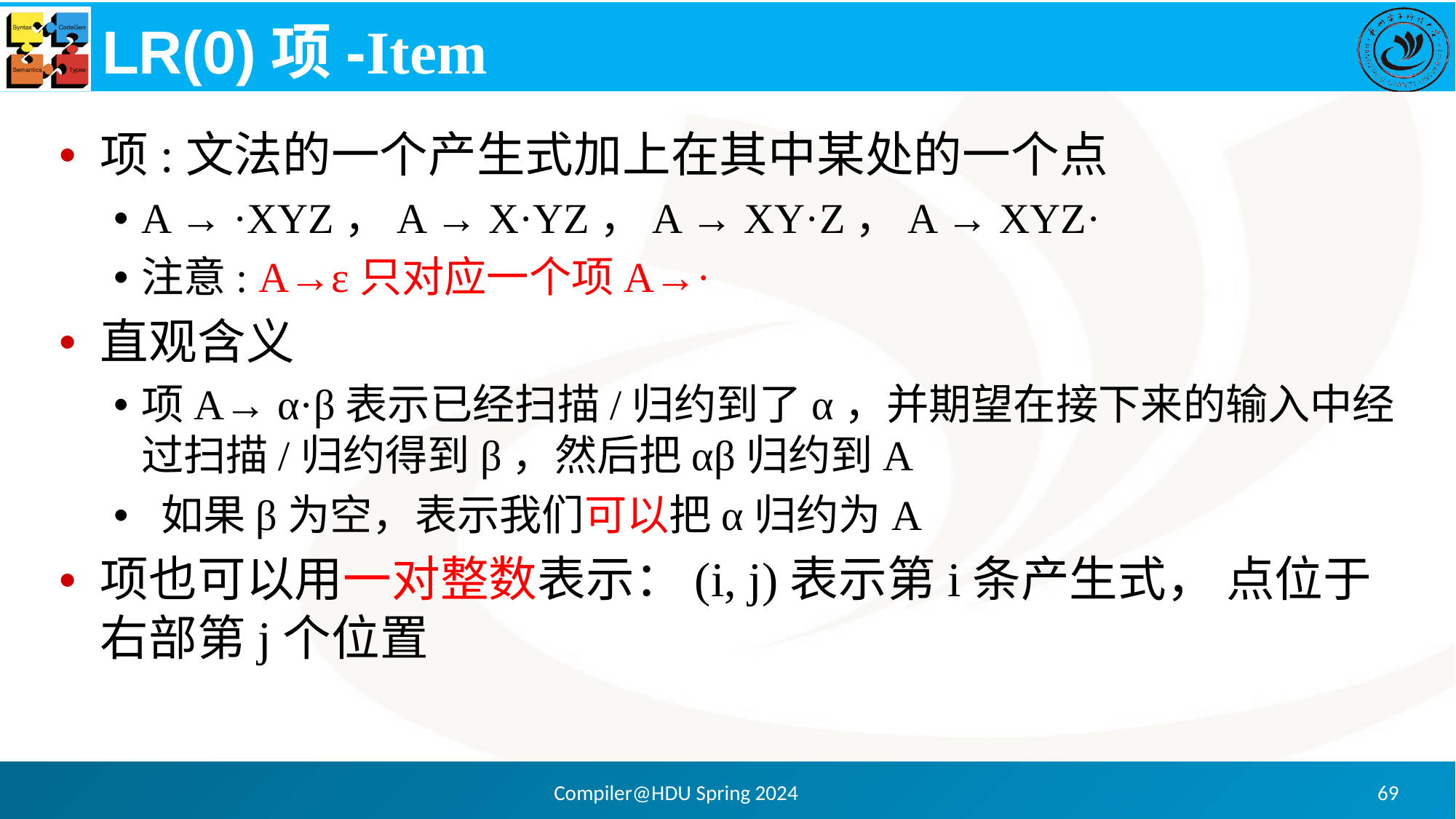

# LR(0)项-Item
项:文法的一个产生式加上在其中某处的一个点
A → ·XYZ，A → X·YZ，A → XY·Z，A → XYZ·
注意: A→ε只对应一个项A→·
直观含义
项A→ α·β表示已经扫描/归约到了α，并期望在接下来的输入中经过扫描/归约得到β，然后把αβ归约到A
 如果β为空，表示我们可以把α归约为A
项也可以用一对整数表示：(i, j)表示第i条产生式， 点位于右部第j个位置
Compiler@HDU Spring 2024
69